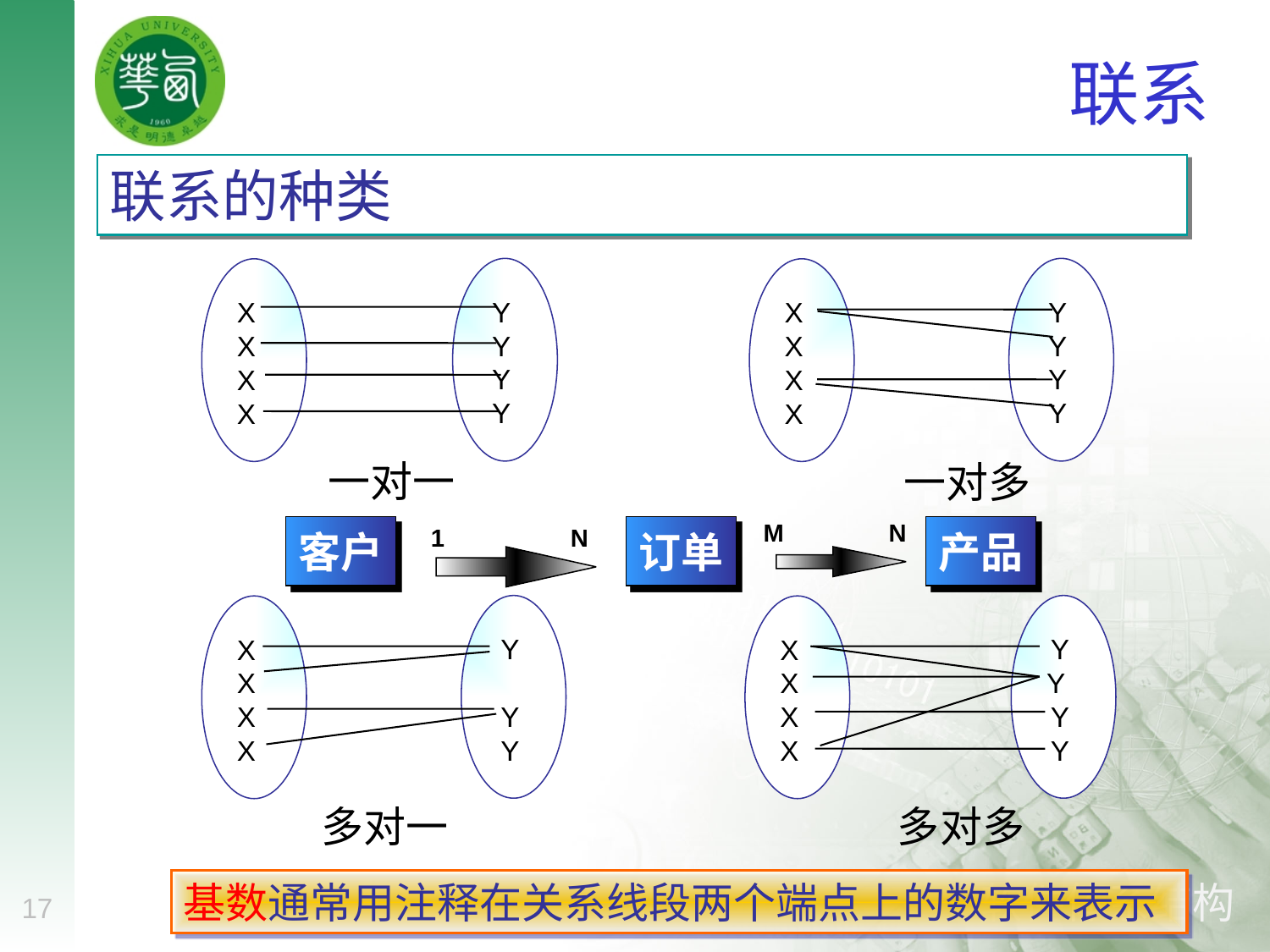

# 联系
联系的种类
Y
Y
Y
Y
Y
Y
Y
Y
X
X
X
X
X
X
X
X

一对一
一对多
    1                  N

   M               N

客户
订单
产品
Y

Y
Y

Y
Y
Y
Y

X
X
X
X
X
X
X
X

多对一
多对多
基数通常用注释在关系线段两个端点上的数字来表示
17